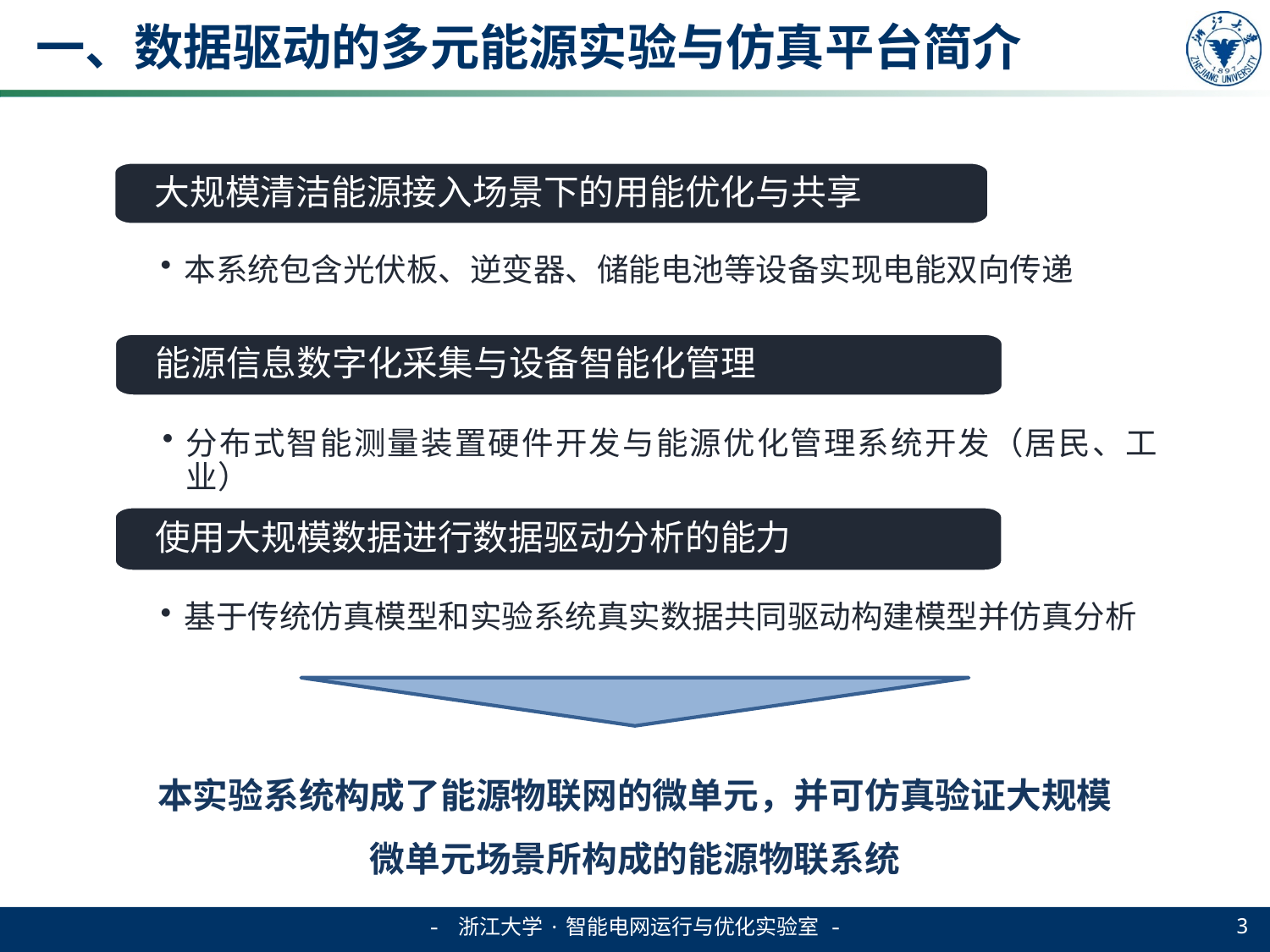

# 一、数据驱动的多元能源实验与仿真平台简介
大规模清洁能源接入场景下的用能优化与共享
本系统包含光伏板、逆变器、储能电池等设备实现电能双向传递
能源信息数字化采集与设备智能化管理
分布式智能测量装置硬件开发与能源优化管理系统开发（居民、工业）
使用大规模数据进行数据驱动分析的能力
基于传统仿真模型和实验系统真实数据共同驱动构建模型并仿真分析

本实验系统构成了能源物联网的微单元，并可仿真验证大规模微单元场景所构成的能源物联系统
- 浙江大学·智能电网运行与优化实验室 -
3